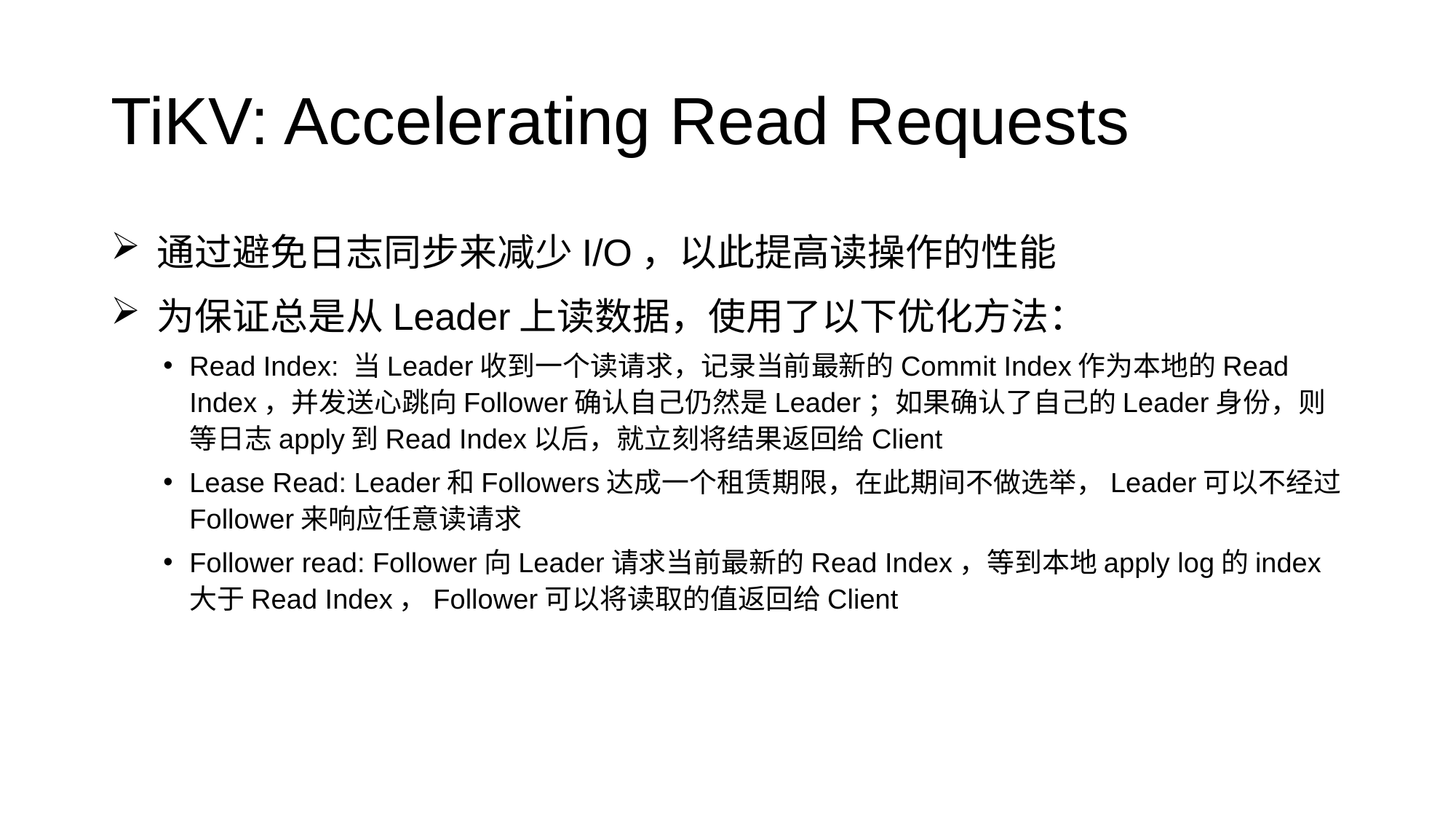

# TiKV: Accelerating Read Requests
 通过避免日志同步来减少I/O，以此提高读操作的性能
 为保证总是从Leader上读数据，使用了以下优化方法：
Read Index: 当Leader收到一个读请求，记录当前最新的Commit Index作为本地的Read Index，并发送心跳向Follower确认自己仍然是Leader；如果确认了自己的Leader身份，则等日志apply到Read Index以后，就立刻将结果返回给Client
Lease Read: Leader和Followers达成一个租赁期限，在此期间不做选举，Leader可以不经过Follower来响应任意读请求
Follower read: Follower向Leader请求当前最新的Read Index，等到本地apply log的index大于Read Index，Follower可以将读取的值返回给Client